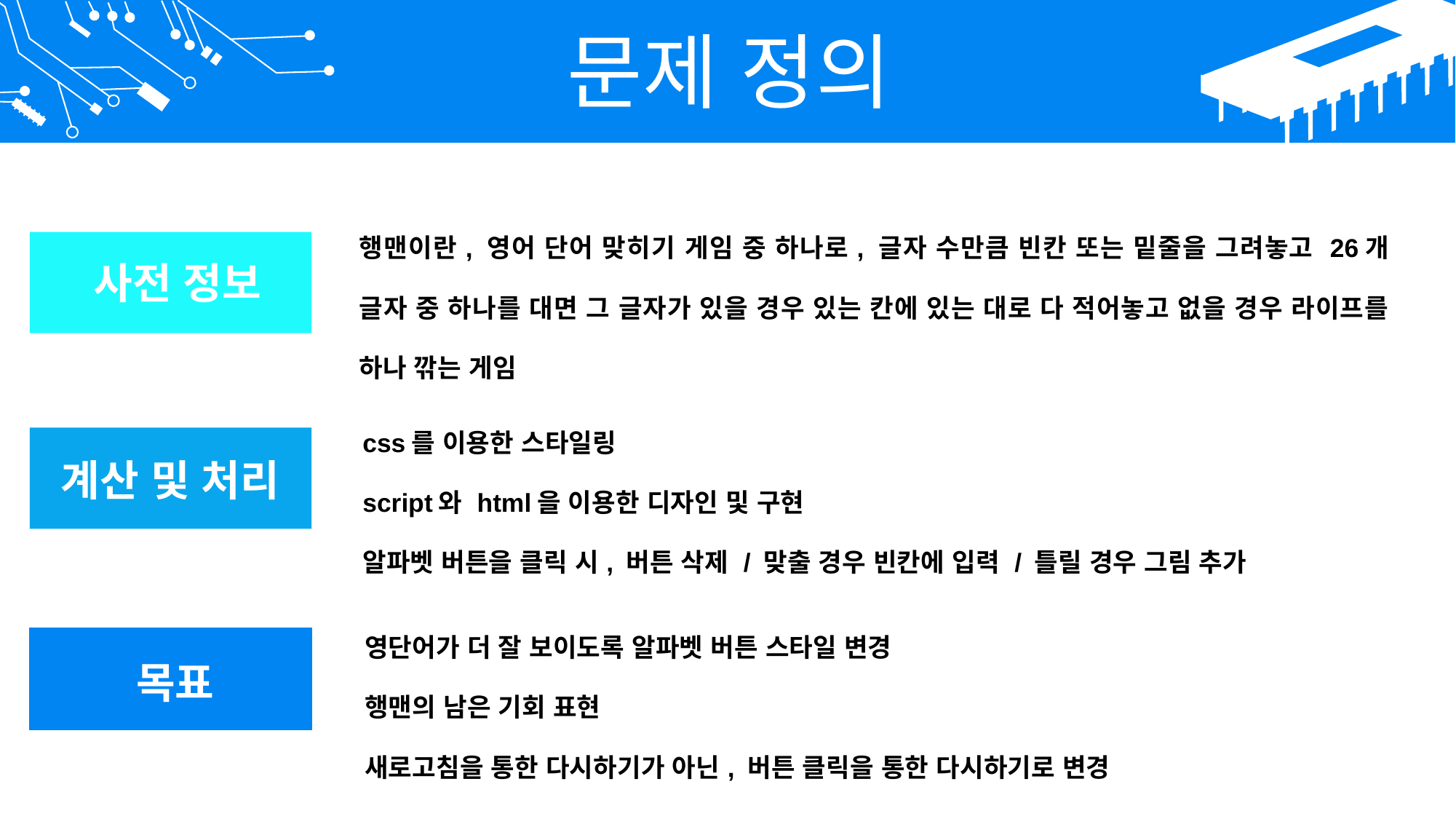

문제 정의
| 행맨이란, 영어 단어 맞히기 게임 중 하나로, 글자 수만큼 빈칸 또는 밑줄을 그려놓고 26개 글자 중 하나를 대면 그 글자가 있을 경우 있는 칸에 있는 대로 다 적어놓고 없을 경우 라이프를 하나 깎는 게임 |
| --- |

사전 정보
| css를 이용한 스타일링 script와 html을 이용한 디자인 및 구현 알파벳 버튼을 클릭 시, 버튼 삭제 / 맞출 경우 빈칸에 입력 / 틀릴 경우 그림 추가 |
| --- |

계산 및 처리
| 영단어가 더 잘 보이도록 알파벳 버튼 스타일 변경 행맨의 남은 기회 표현 새로고침을 통한 다시하기가 아닌, 버튼 클릭을 통한 다시하기로 변경 |
| --- |

목표